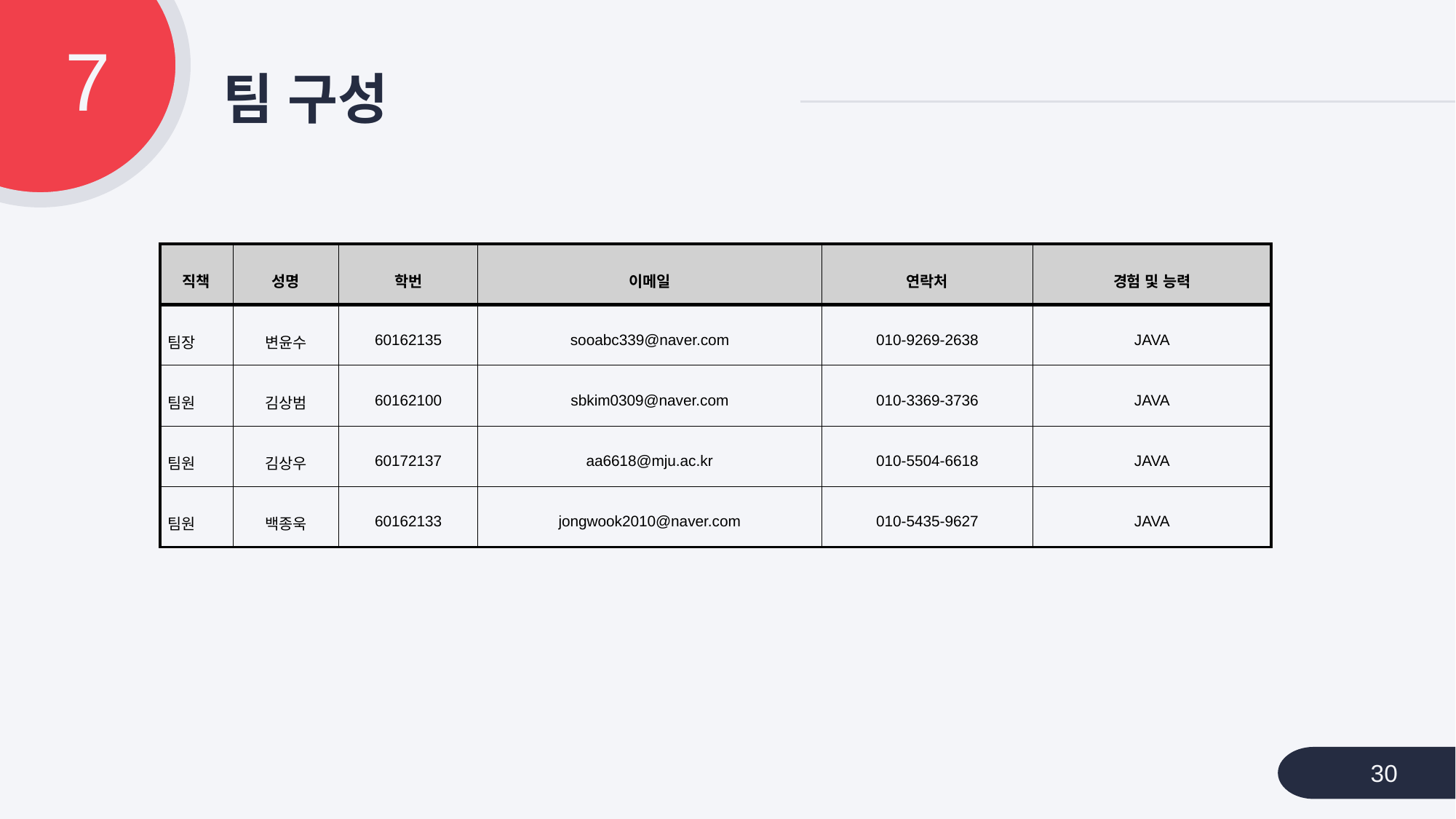

7
# 팀 구성
| 직책 | 성명 | 학번 | 이메일 | 연락처 | 경험 및 능력 |
| --- | --- | --- | --- | --- | --- |
| 팀장 | 변윤수 | 60162135 | sooabc339@naver.com | 010-9269-2638 | JAVA |
| 팀원 | 김상범 | 60162100 | sbkim0309@naver.com | 010-3369-3736 | JAVA |
| 팀원 | 김상우 | 60172137 | aa6618@mju.ac.kr | 010-5504-6618 | JAVA |
| 팀원 | 백종욱 | 60162133 | jongwook2010@naver.com | 010-5435-9627 | JAVA |
30